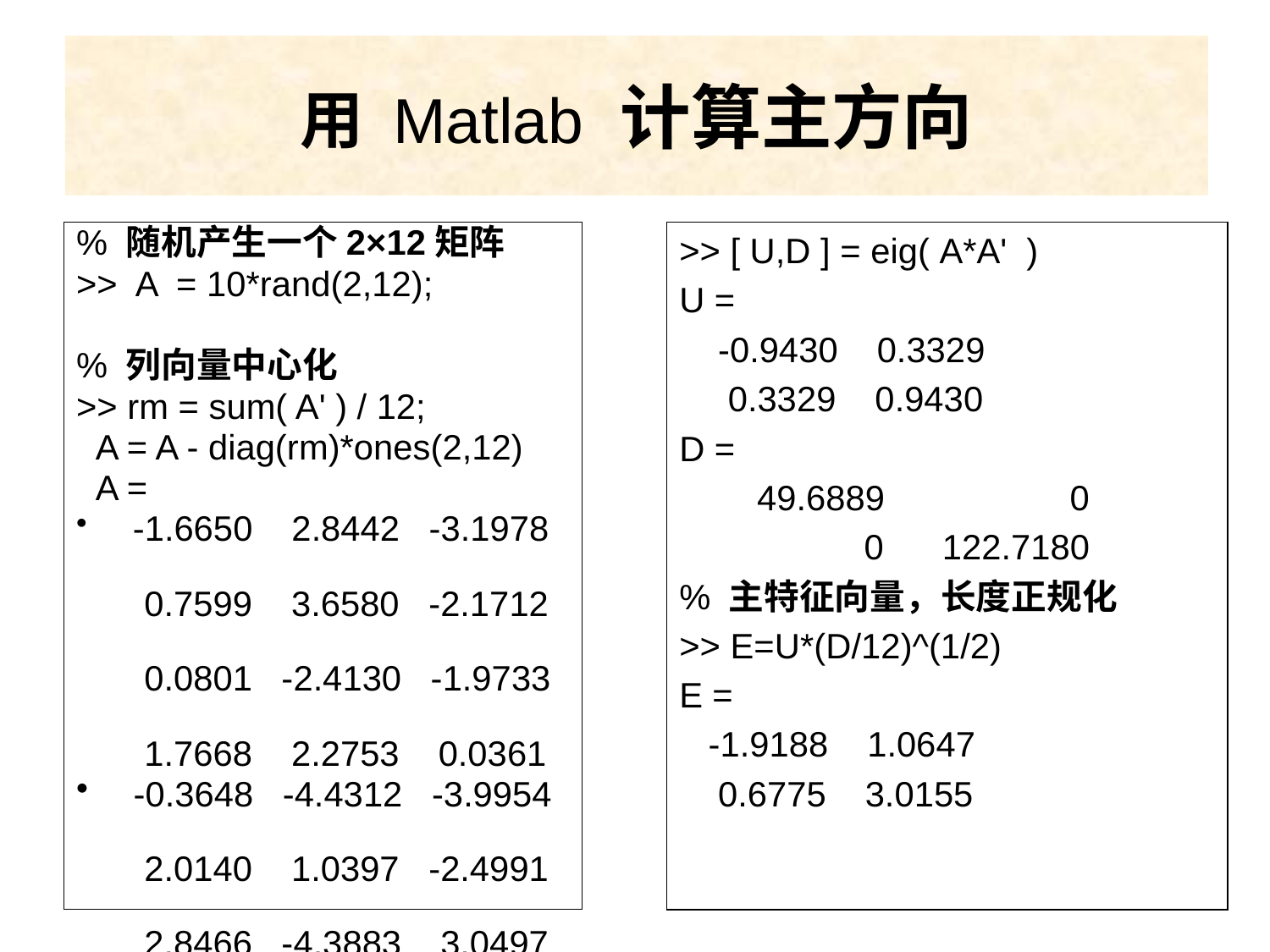

# 用 Matlab 计算主方向
% 随机产生一个2×12矩阵
>>  A  = 10*rand(2,12);

% 列向量中心化
>> rm = sum( A' ) / 12;
  A = A - diag(rm)*ones(2,12)
  A =
 -1.6650    2.8442   -3.1978
       0.7599    3.6580   -2.1712
       0.0801   -2.4130   -1.9733
       1.7668    2.2753    0.0361
 -0.3648   -4.4312   -3.9954
       2.0140    1.0397   -2.4991
       2.8466   -4.3883    3.0497
       4.7125   -0.8095    2.8257
>> [ U,D ] = eig( A*A'  )
U =
    -0.9430    0.3329
     0.3329    0.9430
D =
        49.6889                   0
                   0      122.7180
% 主特征向量，长度正规化
>> E=U*(D/12)^(1/2)
E =
   -1.9188    1.0647
    0.6775    3.0155